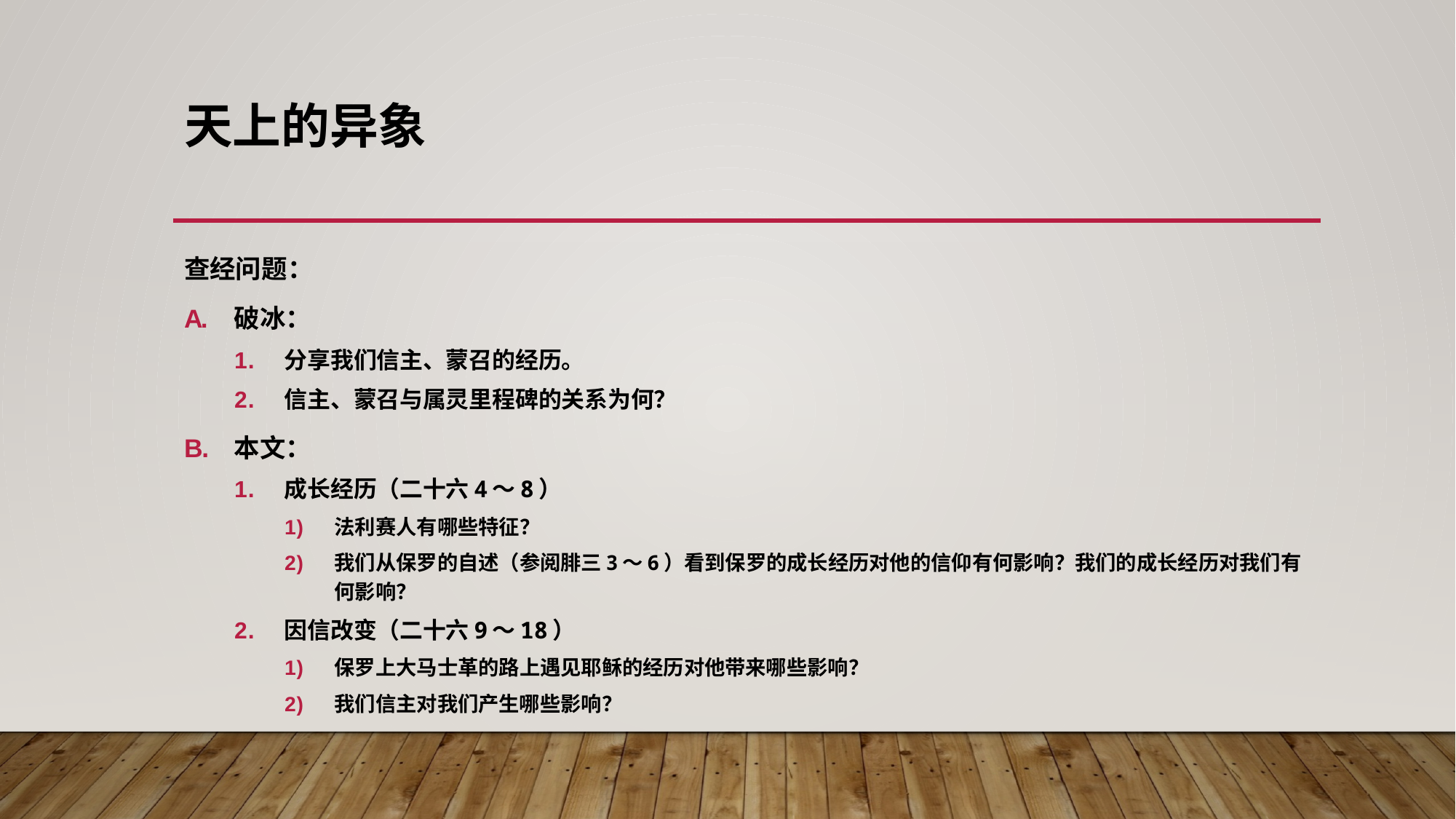

# 天上的异象
查经问题：
破冰：
分享我们信主、蒙召的经历。
信主、蒙召与属灵里程碑的关系为何？
本文：
成长经历（二十六4～8）
法利赛人有哪些特征？
我们从保罗的自述（参阅腓三3～6）看到保罗的成长经历对他的信仰有何影响？我们的成长经历对我们有何影响？
因信改变（二十六9～18）
保罗上大马士革的路上遇见耶稣的经历对他带来哪些影响？
我们信主对我们产生哪些影响？